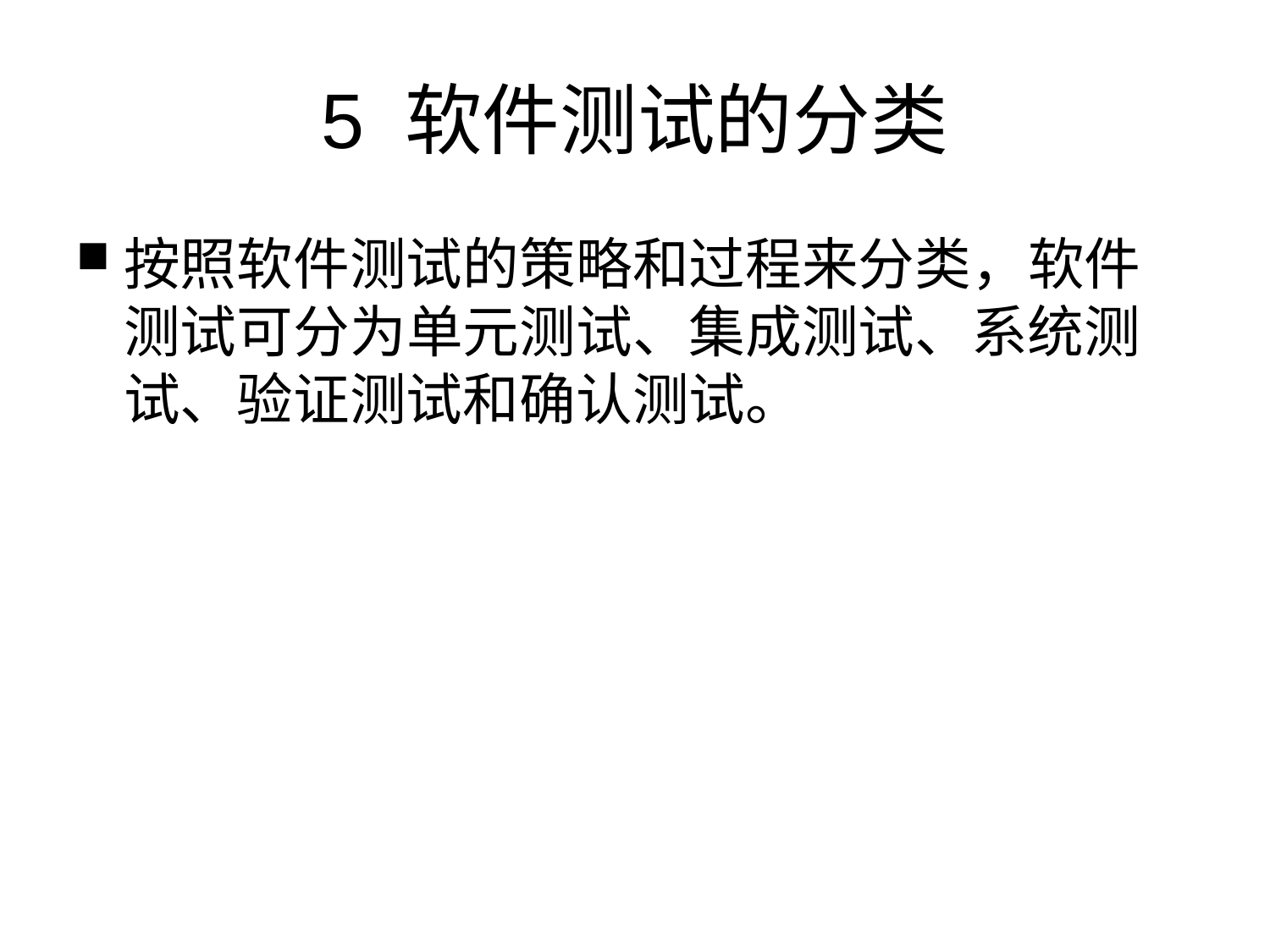

# 5 软件测试的分类
按照软件测试的策略和过程来分类，软件测试可分为单元测试、集成测试、系统测试、验证测试和确认测试。